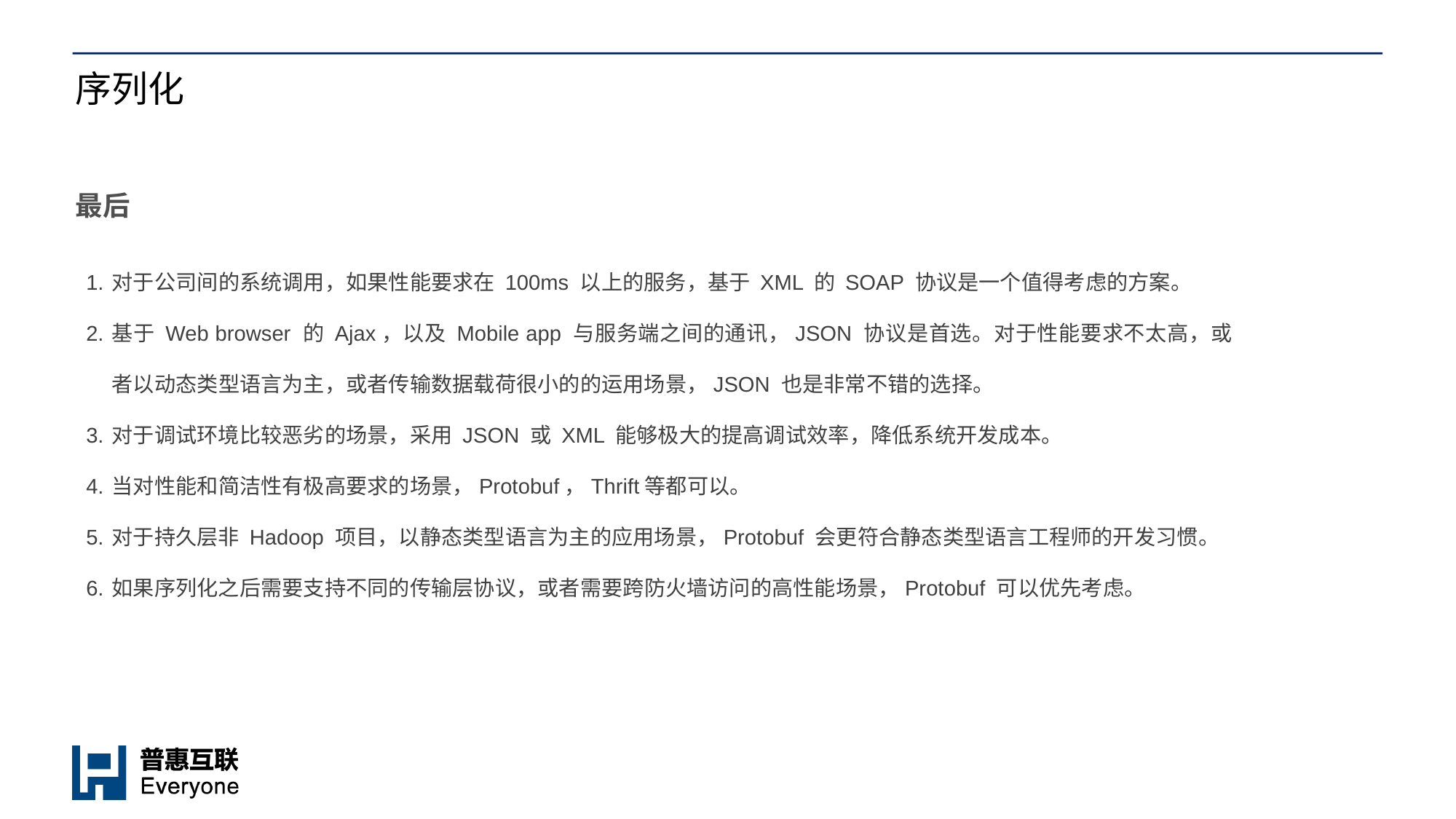

# 序列化
最后
对于公司间的系统调用，如果性能要求在 100ms 以上的服务，基于 XML 的 SOAP 协议是一个值得考虑的方案。
基于 Web browser 的 Ajax，以及 Mobile app 与服务端之间的通讯，JSON 协议是首选。对于性能要求不太高，或者以动态类型语言为主，或者传输数据载荷很小的的运用场景，JSON 也是非常不错的选择。
对于调试环境比较恶劣的场景，采用 JSON 或 XML 能够极大的提高调试效率，降低系统开发成本。
当对性能和简洁性有极高要求的场景，Protobuf，Thrift等都可以。
对于持久层非 Hadoop 项目，以静态类型语言为主的应用场景，Protobuf 会更符合静态类型语言工程师的开发习惯。
如果序列化之后需要支持不同的传输层协议，或者需要跨防火墙访问的高性能场景，Protobuf 可以优先考虑。